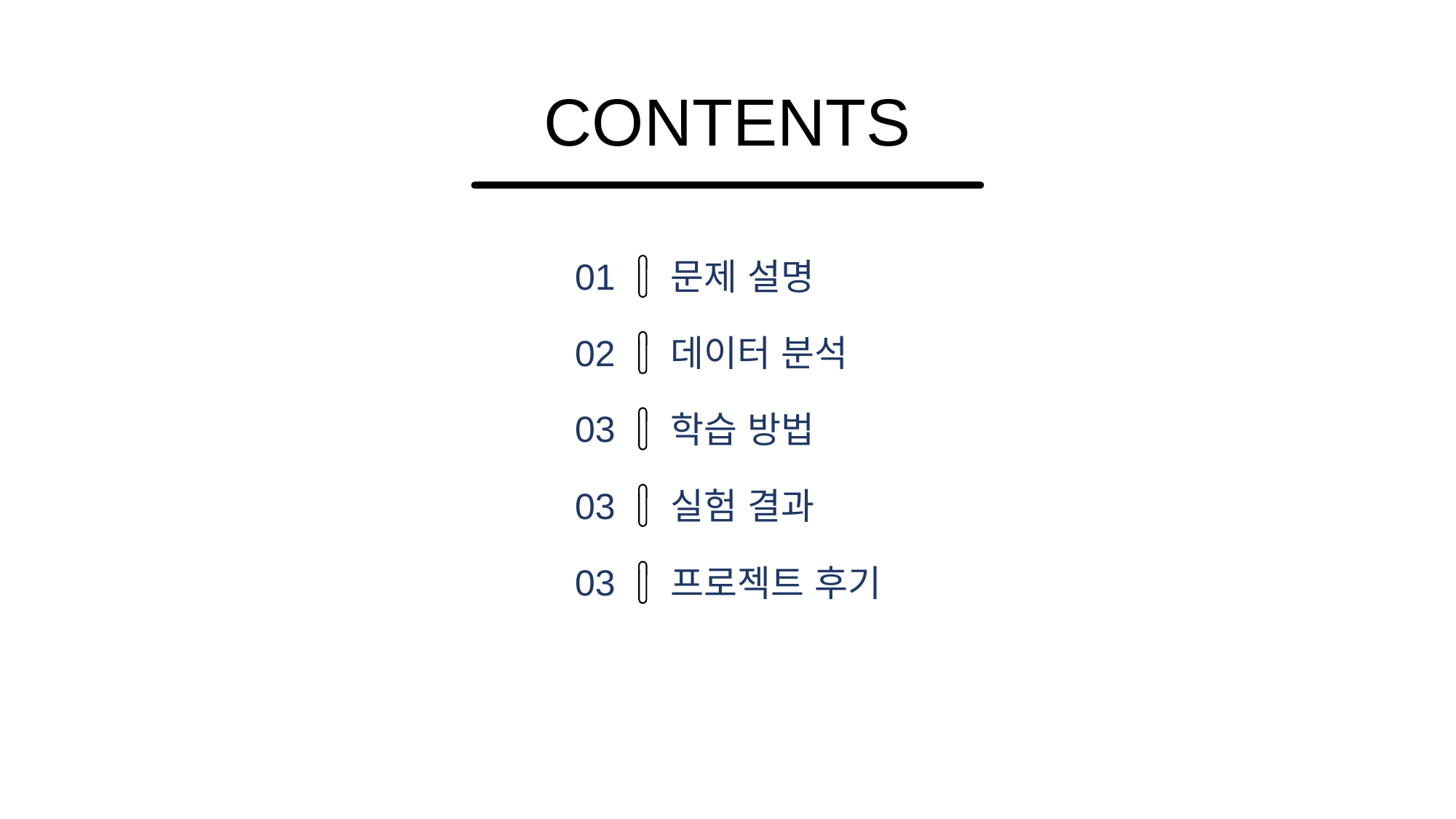

CONTENTS

01
문제 설명

02
데이터 분석

03
학습 방법

03
실험 결과

03
프로젝트 후기